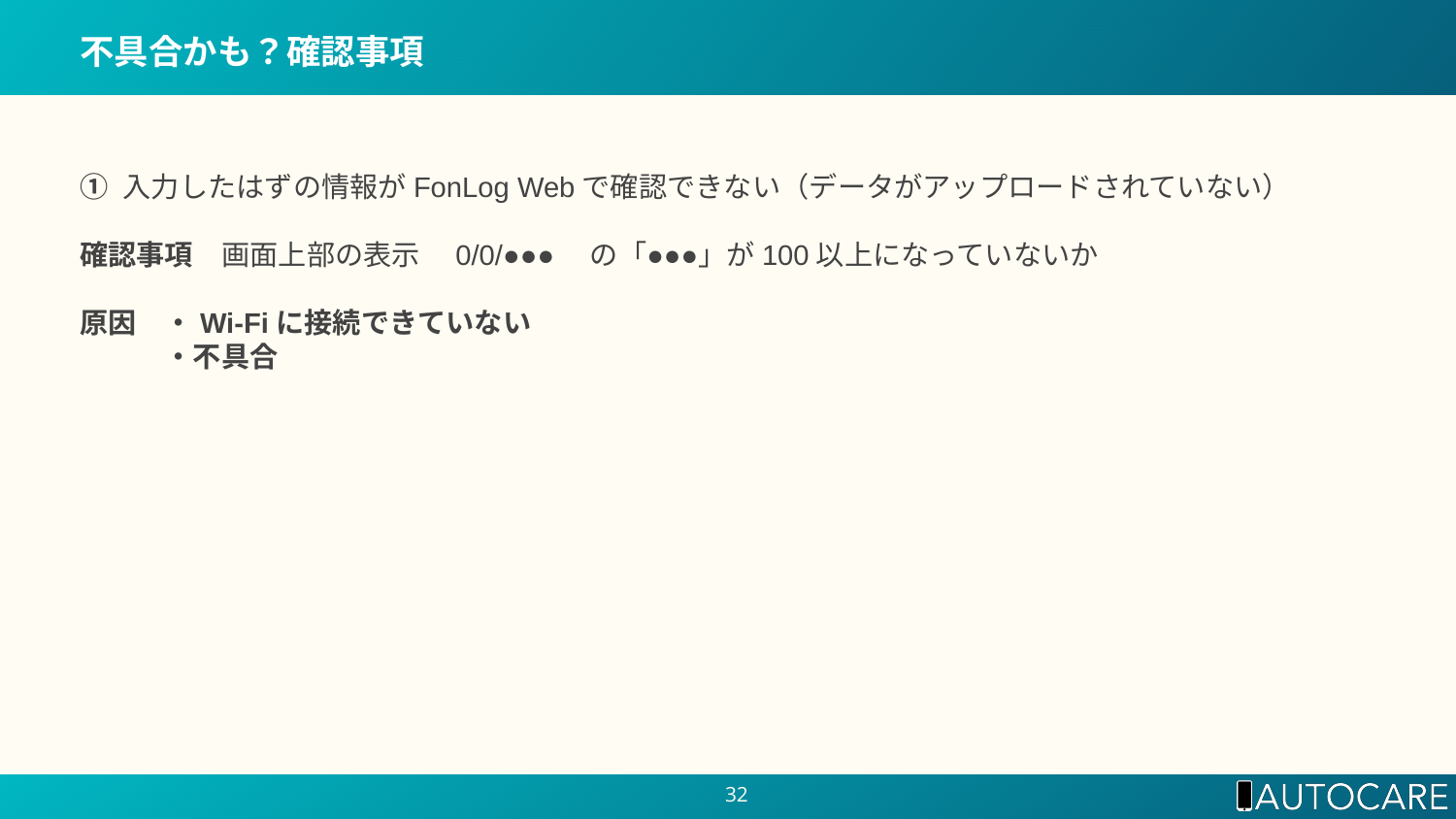

不具合かも？確認事項
① 入力したはずの情報がFonLog Webで確認できない（データがアップロードされていない）

確認事項　画面上部の表示　0/0/●●●　の「●●●」が100以上になっていないか

原因　・Wi-Fiに接続できていない
　　　・不具合

32